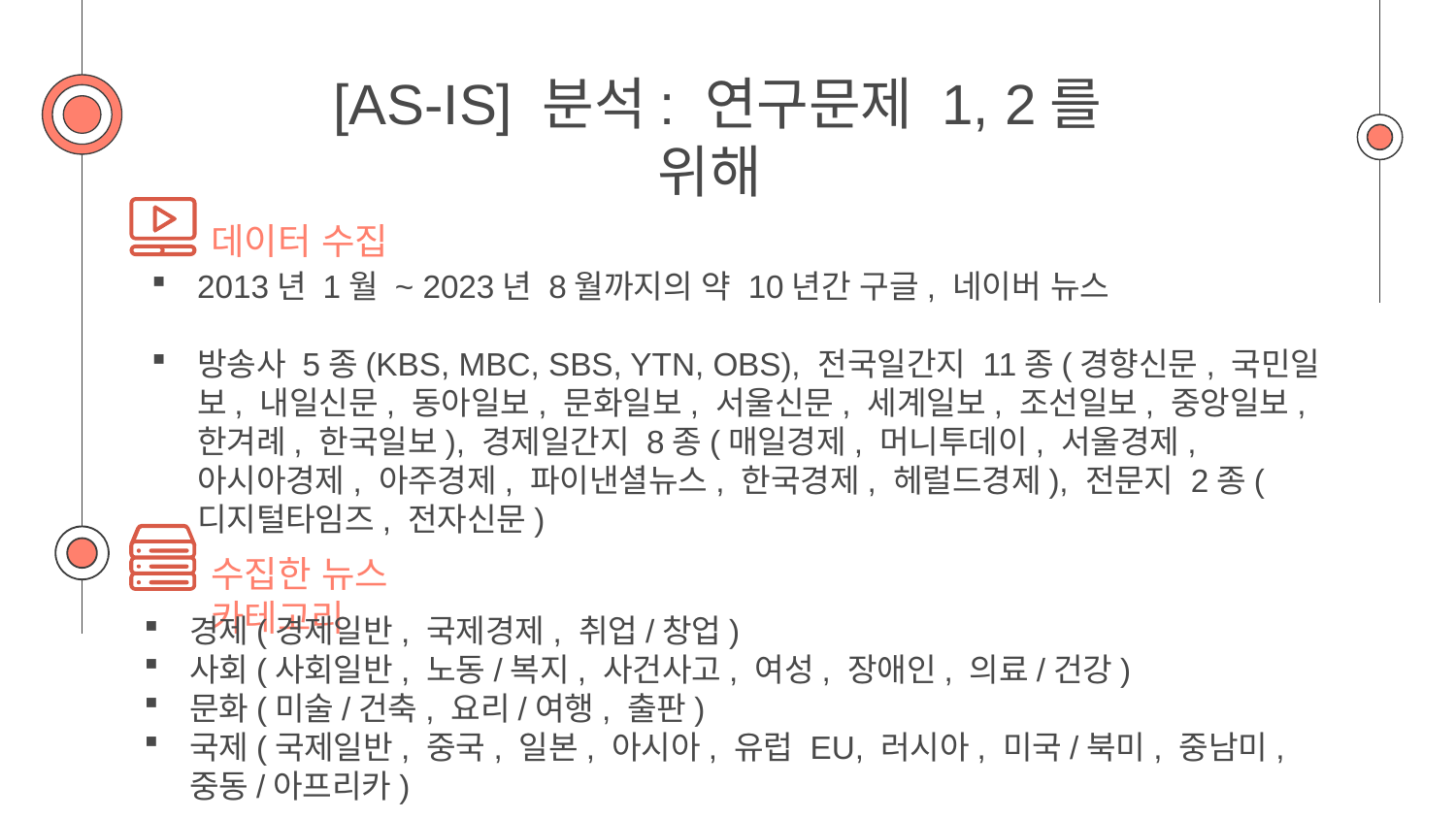

# [AS-IS] 분석: 연구문제 1, 2를 위해

데이터 수집
2013년 1월 ~ 2023년 8월까지의 약 10년간 구글, 네이버 뉴스

방송사 5종(KBS, MBC, SBS, YTN, OBS), 전국일간지 11종(경향신문, 국민일보, 내일신문, 동아일보, 문화일보, 서울신문, 세계일보, 조선일보, 중앙일보, 한겨례, 한국일보), 경제일간지 8종(매일경제, 머니투데이, 서울경제, 아시아경제, 아주경제, 파이낸셜뉴스, 한국경제, 헤럴드경제), 전문지 2종(디지털타임즈, 전자신문)

수집한 뉴스 카테고리
경제(경제일반, 국제경제, 취업/창업)
사회(사회일반, 노동/복지, 사건사고, 여성, 장애인, 의료/건강)
문화(미술/건축, 요리/여행, 출판)
국제(국제일반, 중국, 일본, 아시아, 유럽 EU, 러시아, 미국/북미, 중남미, 중동/아프리카)